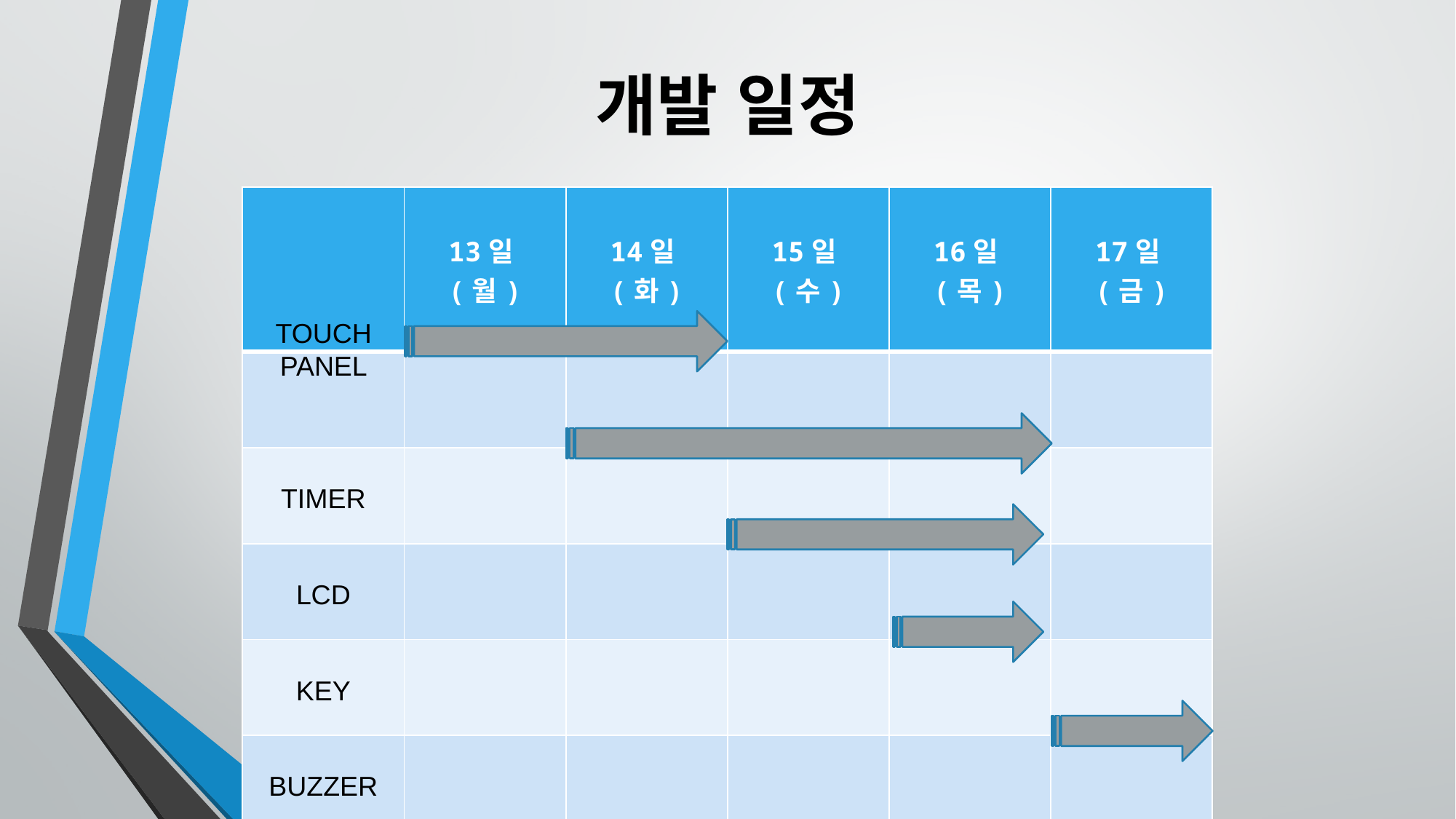

# 개발 일정
|  | 13일(월) | 14일(화) | 15일(수) | 16일(목) | 17일(금) |
| --- | --- | --- | --- | --- | --- |
|  |  |  |  |  |  |
| TIMER |  |  |  |  |  |
| LCD |  |  |  |  |  |
| KEY |  |  |  |  |  |
| BUZZER |  |  |  |  |  |
TOUCH
PANEL